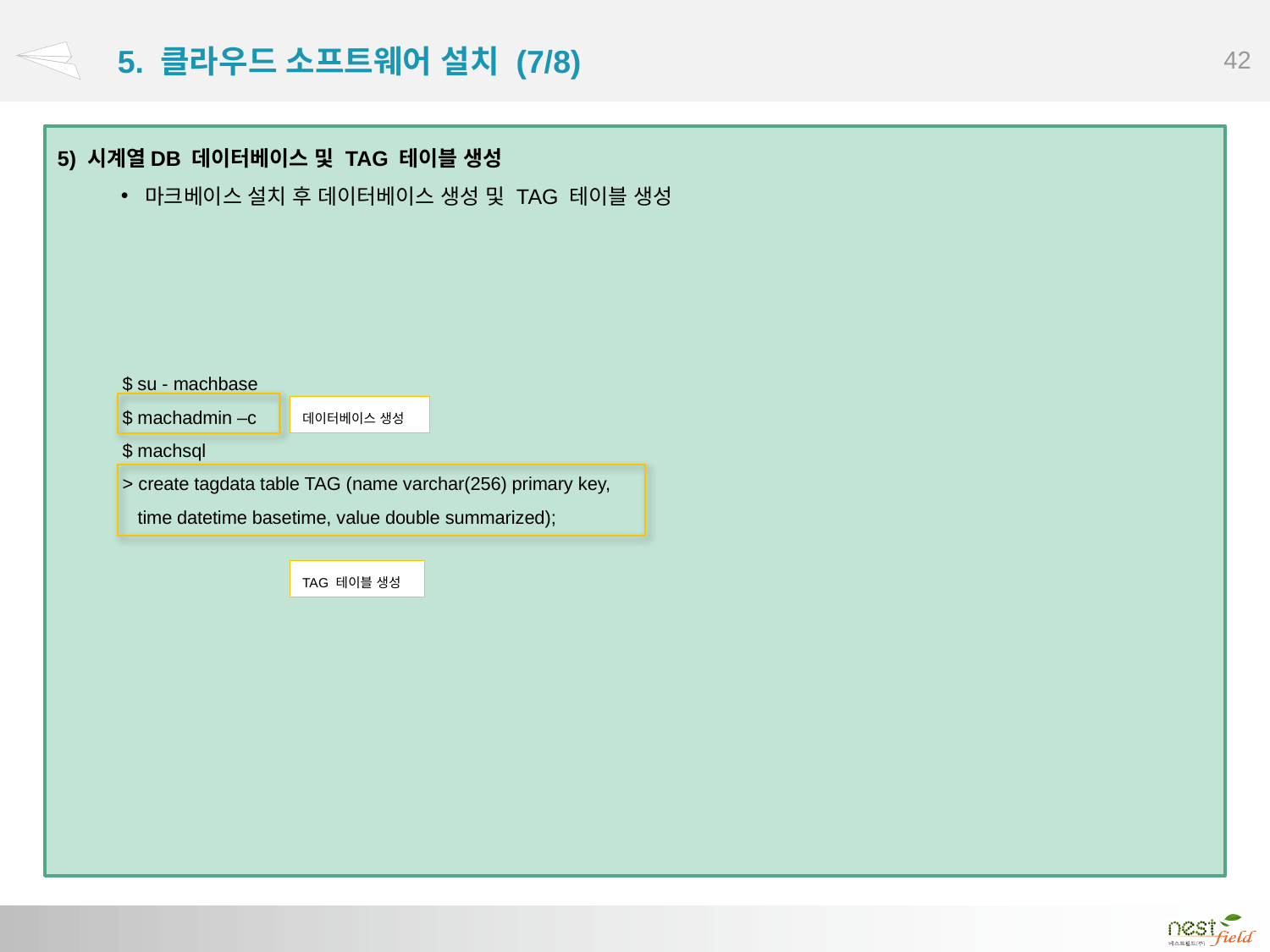

# 5. 클라우드 소프트웨어 설치 (7/8)

5) 시계열DB 데이터베이스 및 TAG 테이블 생성
마크베이스 설치 후 데이터베이스 생성 및 TAG 테이블 생성
$ su - machbase
$ machadmin –c
$ machsql
> create tagdata table TAG (name varchar(256) primary key,
   time datetime basetime, value double summarized);

데이터베이스 생성

TAG 테이블 생성